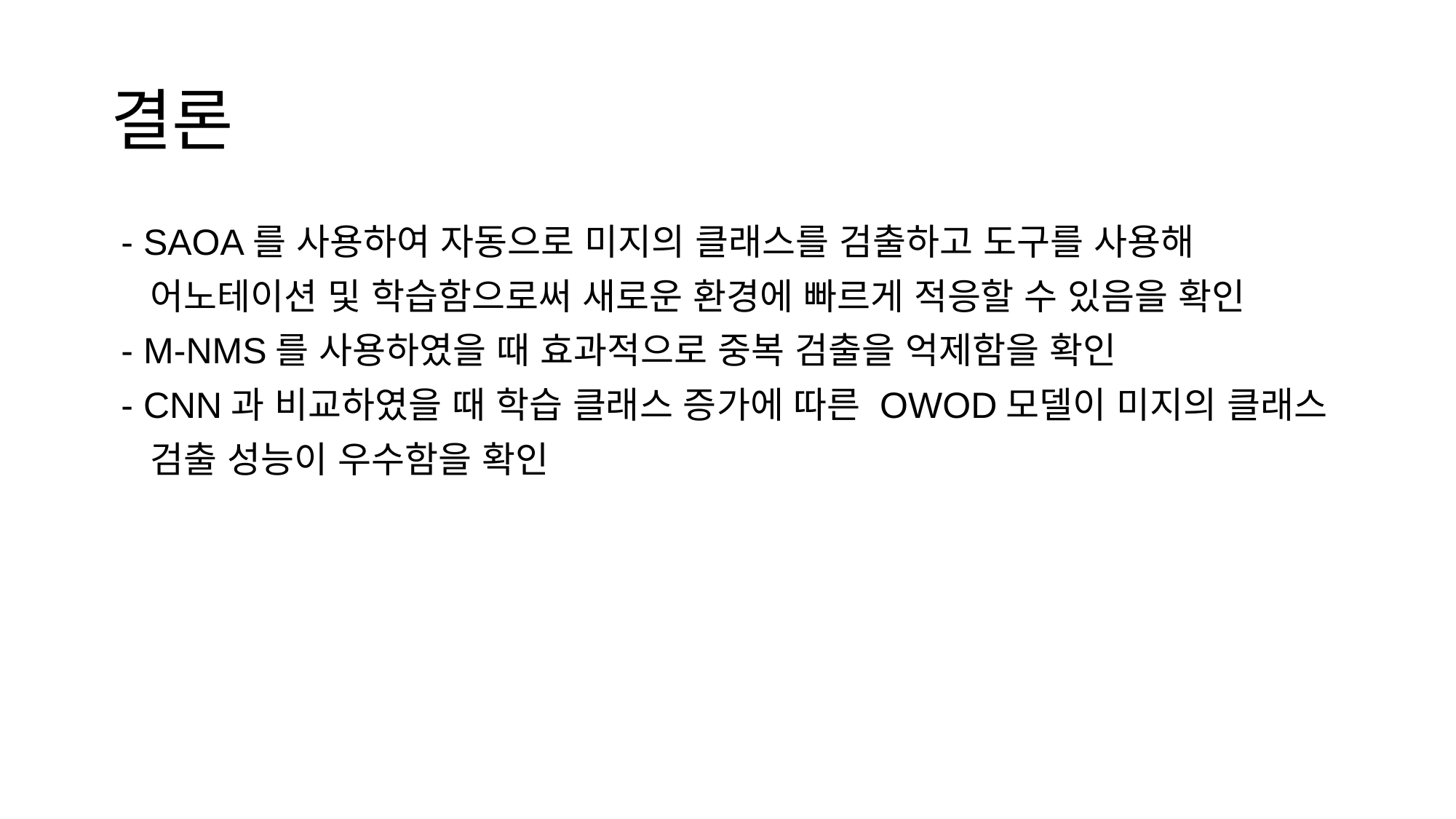

# 결론
 - SAOA를 사용하여 자동으로 미지의 클래스를 검출하고 도구를 사용해
   어노테이션 및 학습함으로써 새로운 환경에 빠르게 적응할 수 있음을 확인
 - M-NMS를 사용하였을 때 효과적으로 중복 검출을 억제함을 확인
 - CNN과 비교하였을 때 학습 클래스 증가에 따른 OWOD모델이 미지의 클래스
   검출 성능이 우수함을 확인